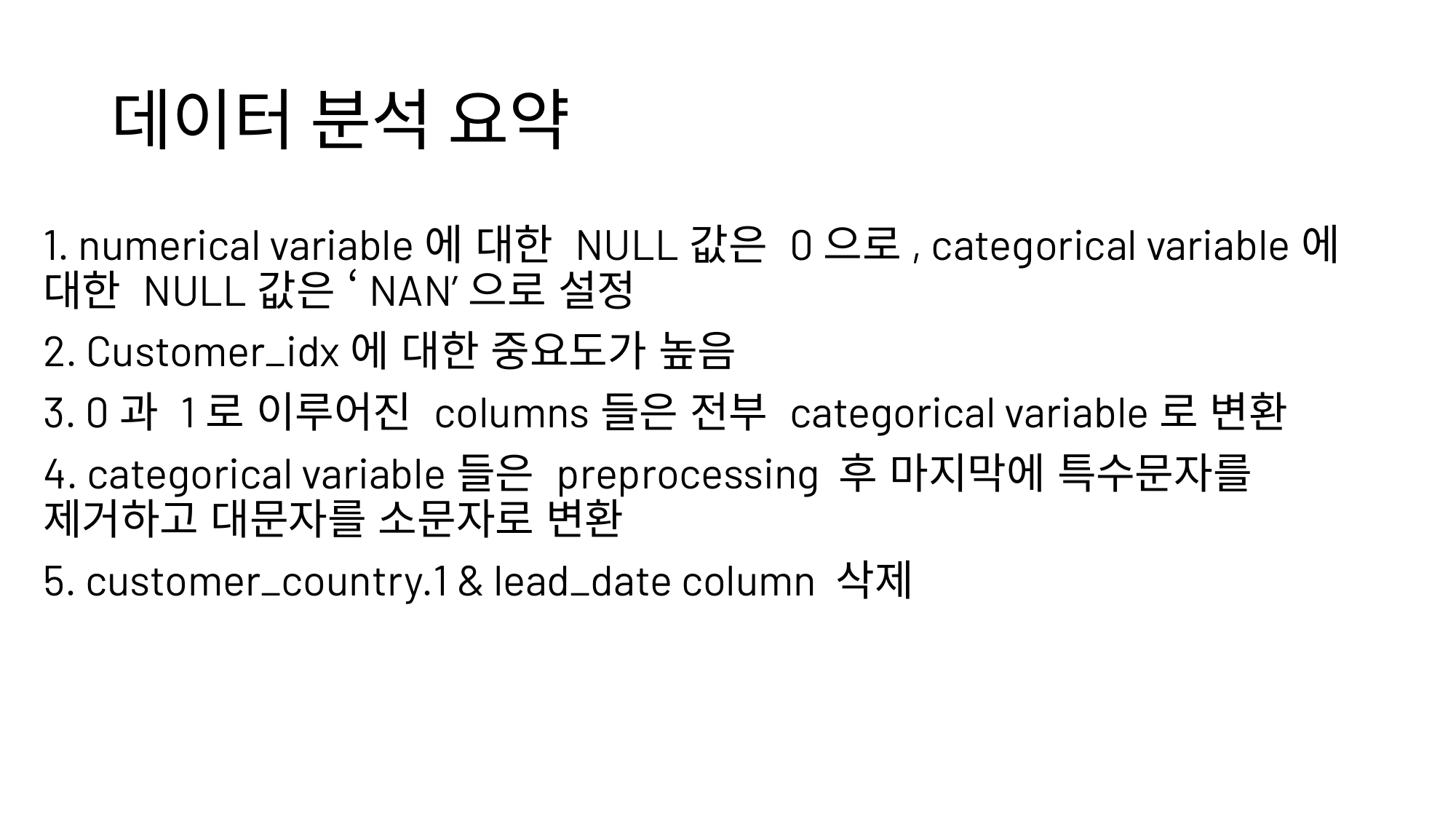

# 데이터 분석 요약
1. numerical variable에 대한 NULL값은 0으로, categorical variable에 대한 NULL값은 ‘NAN’으로 설정
2. Customer_idx에 대한 중요도가 높음
3. 0과 1로 이루어진 columns들은 전부 categorical variable로 변환
4. categorical variable들은 preprocessing 후 마지막에 특수문자를 제거하고 대문자를 소문자로 변환
5. customer_country.1 & lead_date column 삭제